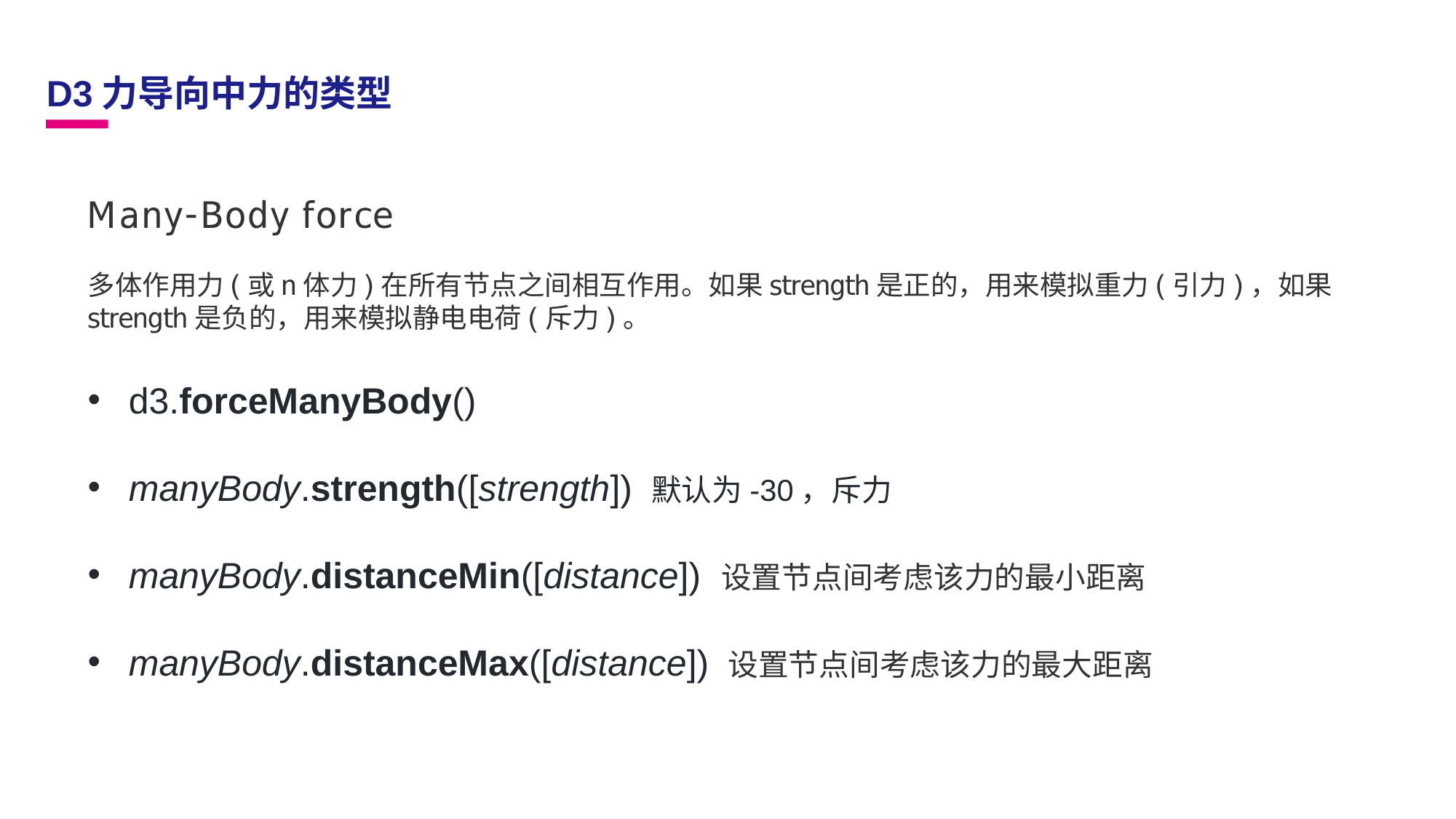

D3力导向中力的类型

Many-Body force
多体作用力(或n体力)在所有节点之间相互作用。如果strength是正的，用来模拟重力(引力)，如果strength是负的，用来模拟静电电荷(斥力)。
d3.forceManyBody()
manyBody.strength([strength]) 默认为-30，斥力
manyBody.distanceMin([distance]) 设置节点间考虑该力的最小距离
manyBody.distanceMax([distance]) 设置节点间考虑该力的最大距离